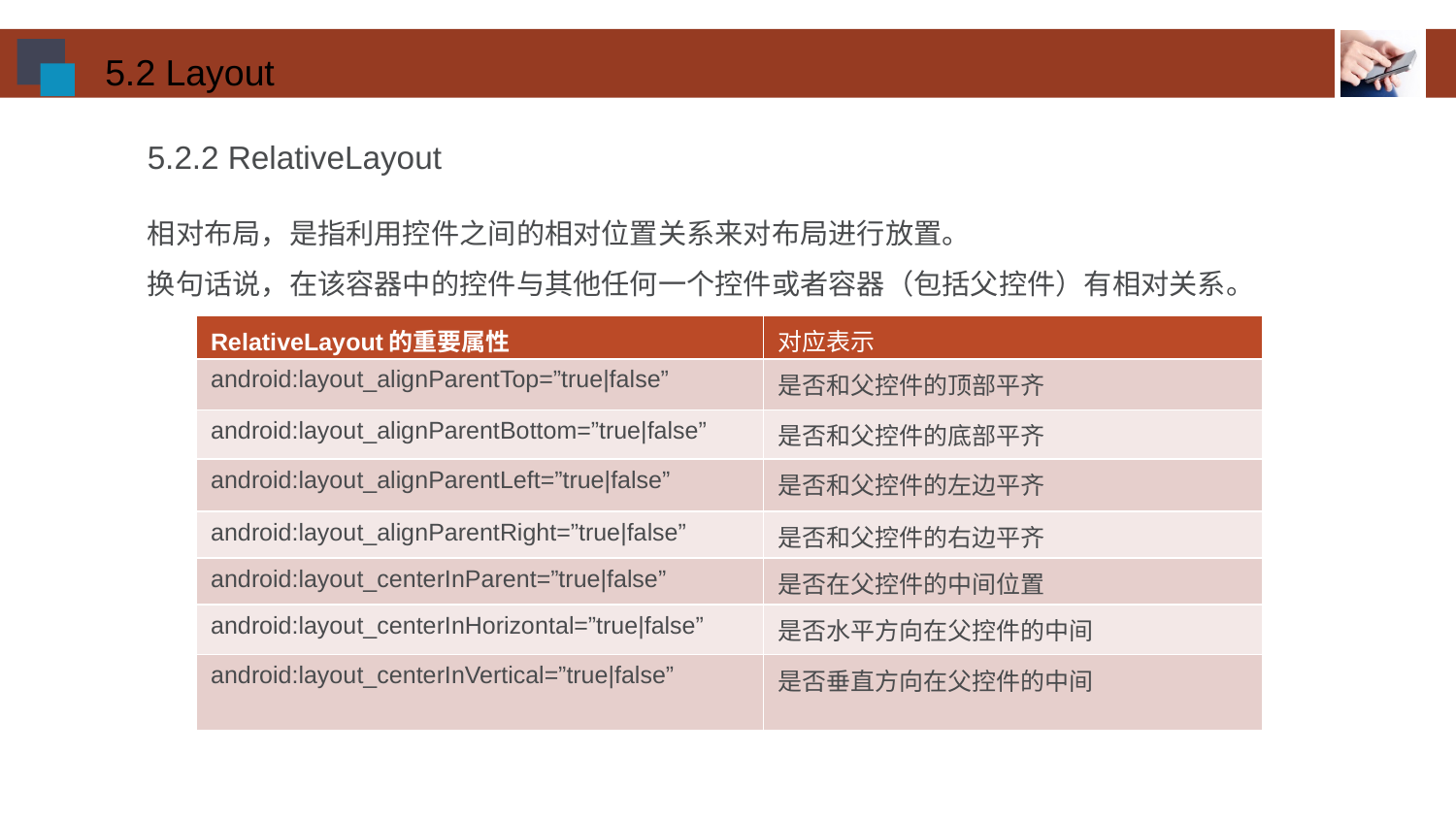

5.2 Layout

5.2.2 RelativeLayout

相对布局，是指利用控件之间的相对位置关系来对布局进行放置。
换句话说，在该容器中的控件与其他任何一个控件或者容器（包括父控件）有相对关系。
| RelativeLayout的重要属性 | 对应表示 |
| --- | --- |
| android:layout\_alignParentTop=”true|false” | 是否和父控件的顶部平齐 |
| android:layout\_alignParentBottom=”true|false” | 是否和父控件的底部平齐 |
| android:layout\_alignParentLeft=”true|false” | 是否和父控件的左边平齐 |
| android:layout\_alignParentRight=”true|false” | 是否和父控件的右边平齐 |
| android:layout\_centerInParent=”true|false” | 是否在父控件的中间位置 |
| android:layout\_centerInHorizontal=”true|false” | 是否水平方向在父控件的中间 |
| android:layout\_centerInVertical=”true|false” | 是否垂直方向在父控件的中间 |